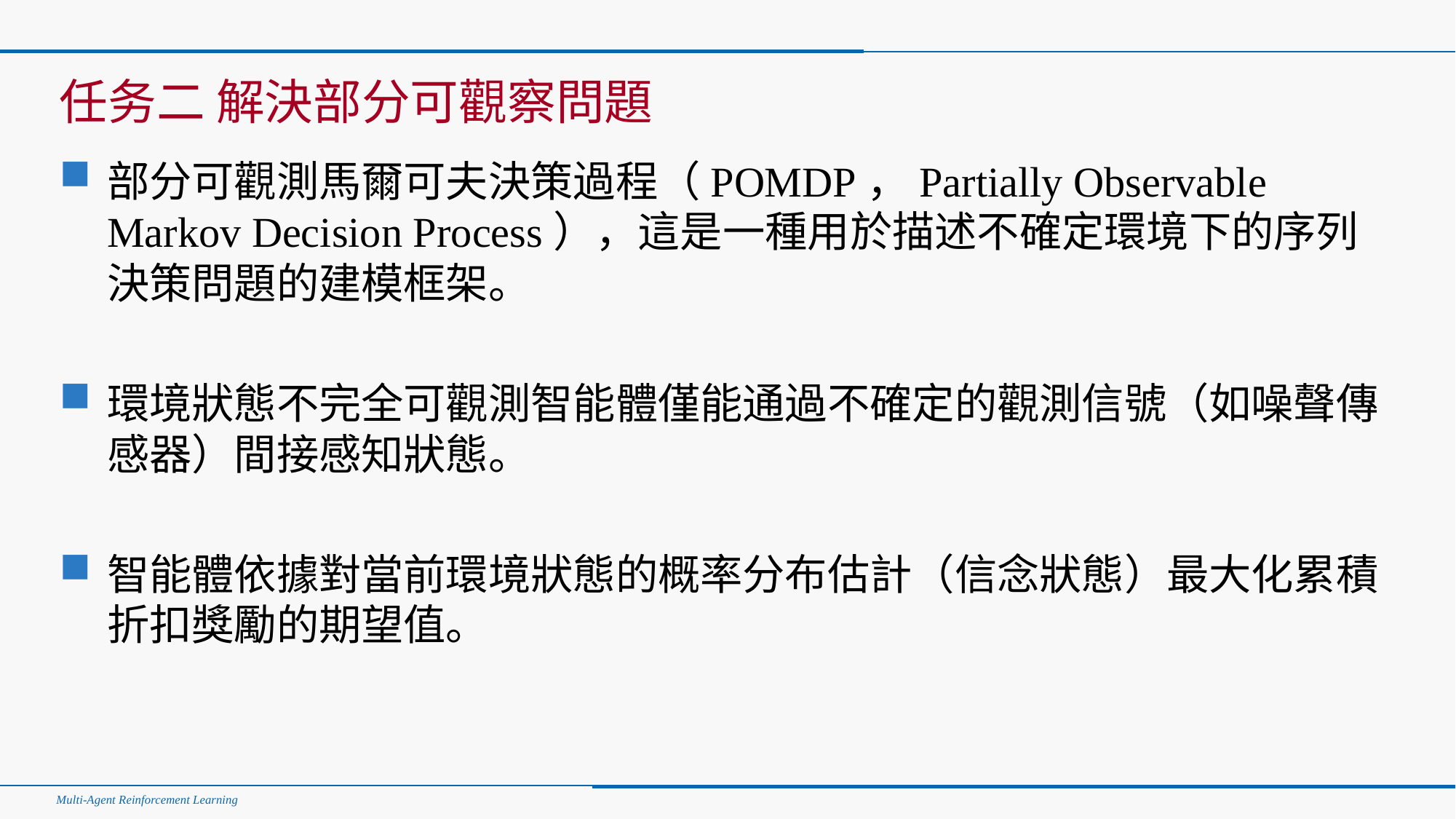

#
任务二 解決部分可觀察問題
部分可觀測馬爾可夫決策過程（POMDP，Partially Observable Markov Decision Process），這是一種用於描述不確定環境下的序列決策問題的建模框架。

環境狀態不完全可觀測智能體僅能通過不確定的觀測信號（如噪聲傳感器）間接感知狀態。

智能體依據對當前環境狀態的概率分布估計（信念狀態）最大化累積折扣獎勵的期望值。
43